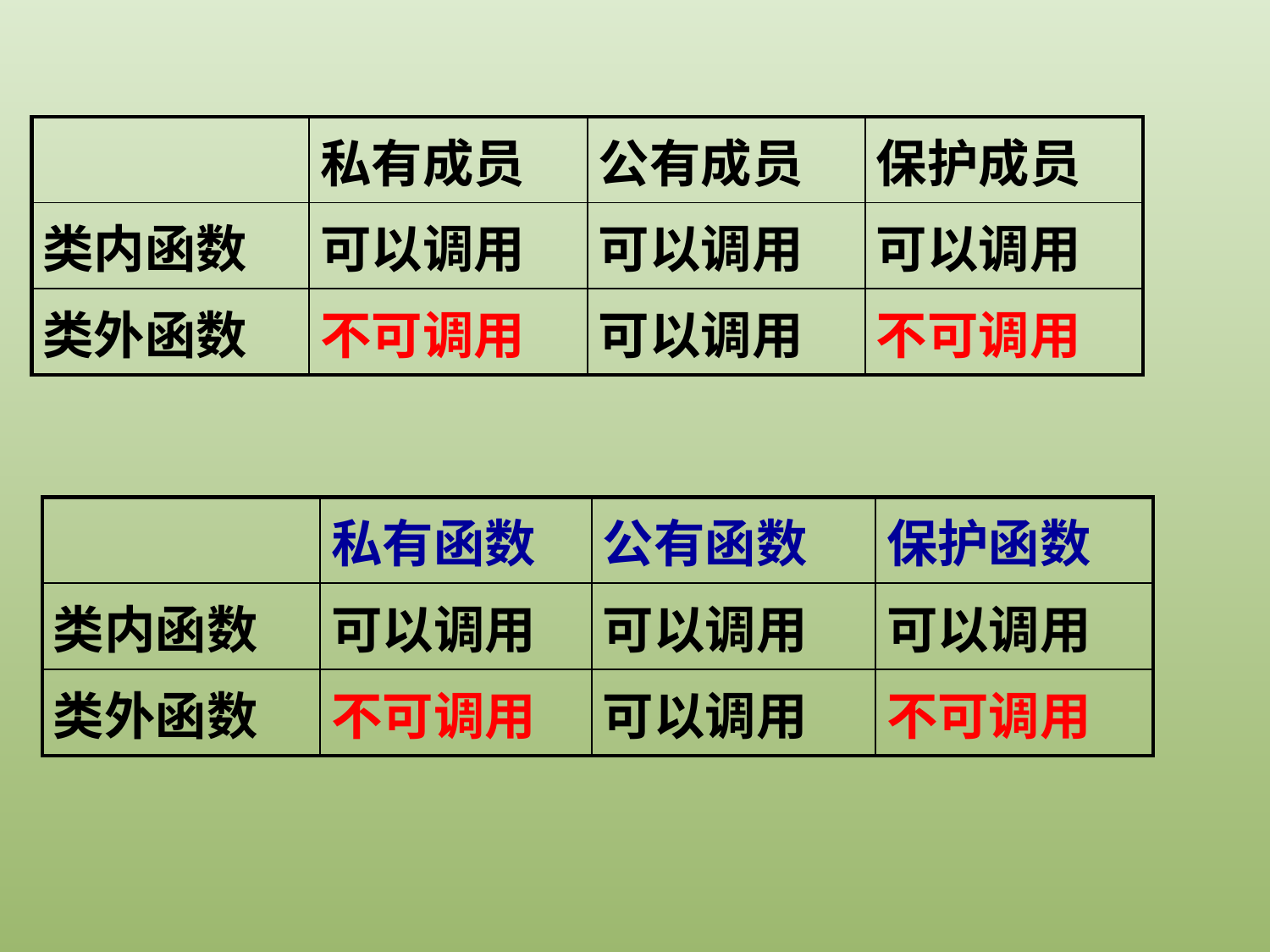

|  | 私有成员 | 公有成员 | 保护成员 |
| --- | --- | --- | --- |
| 类内函数 | 可以调用 | 可以调用 | 可以调用 |
| 类外函数 | 不可调用 | 可以调用 | 不可调用 |
|  | 私有函数 | 公有函数 | 保护函数 |
| --- | --- | --- | --- |
| 类内函数 | 可以调用 | 可以调用 | 可以调用 |
| 类外函数 | 不可调用 | 可以调用 | 不可调用 |
600